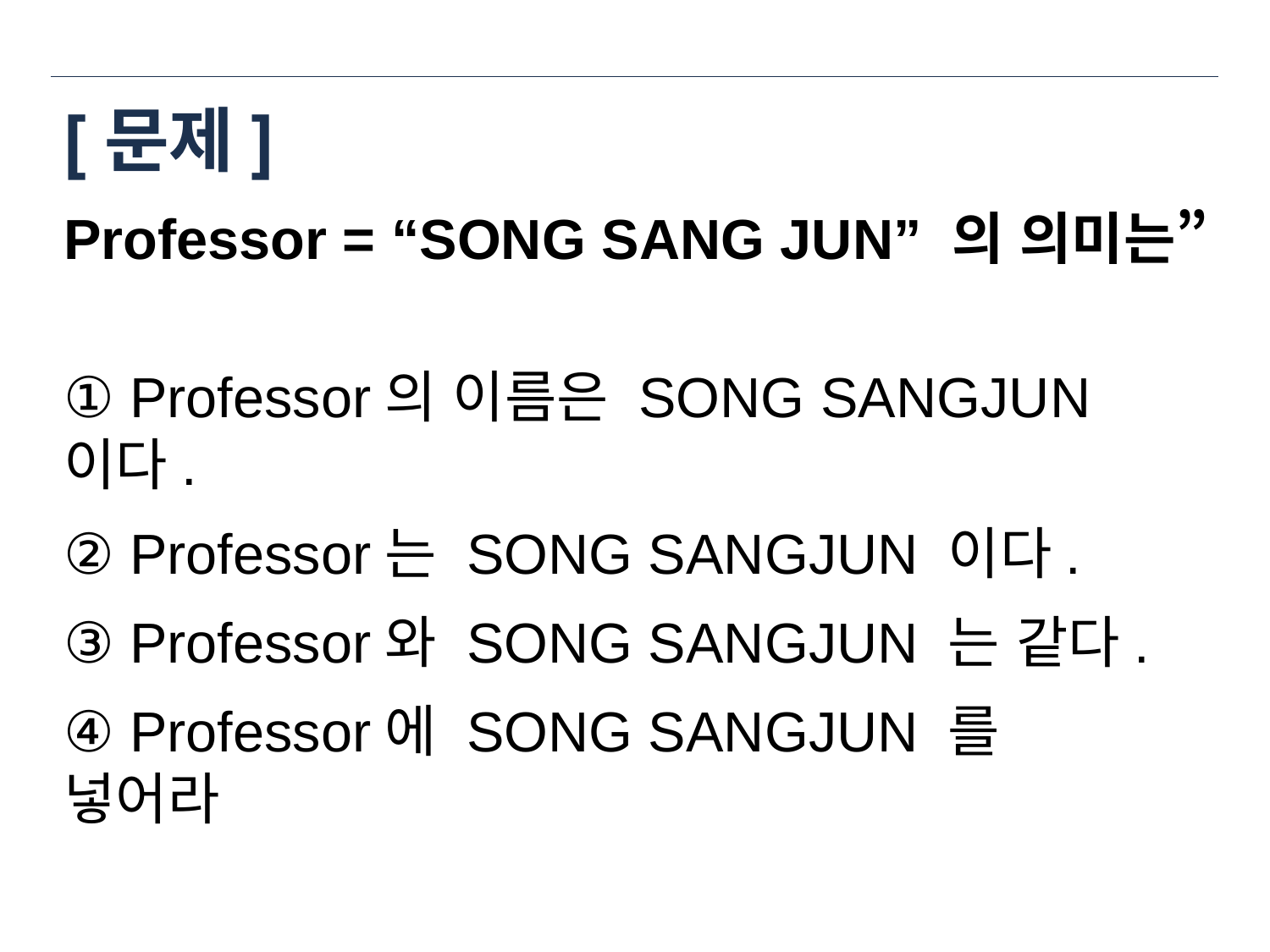

# [문제]
Professor = “SONG SANG JUN” 의 의미는”
① Professor의 이름은 SONG SANGJUN이다.
② Professor는 SONG SANGJUN 이다.
③ Professor와 SONG SANGJUN 는 같다.
④ Professor에 SONG SANGJUN 를 넣어라